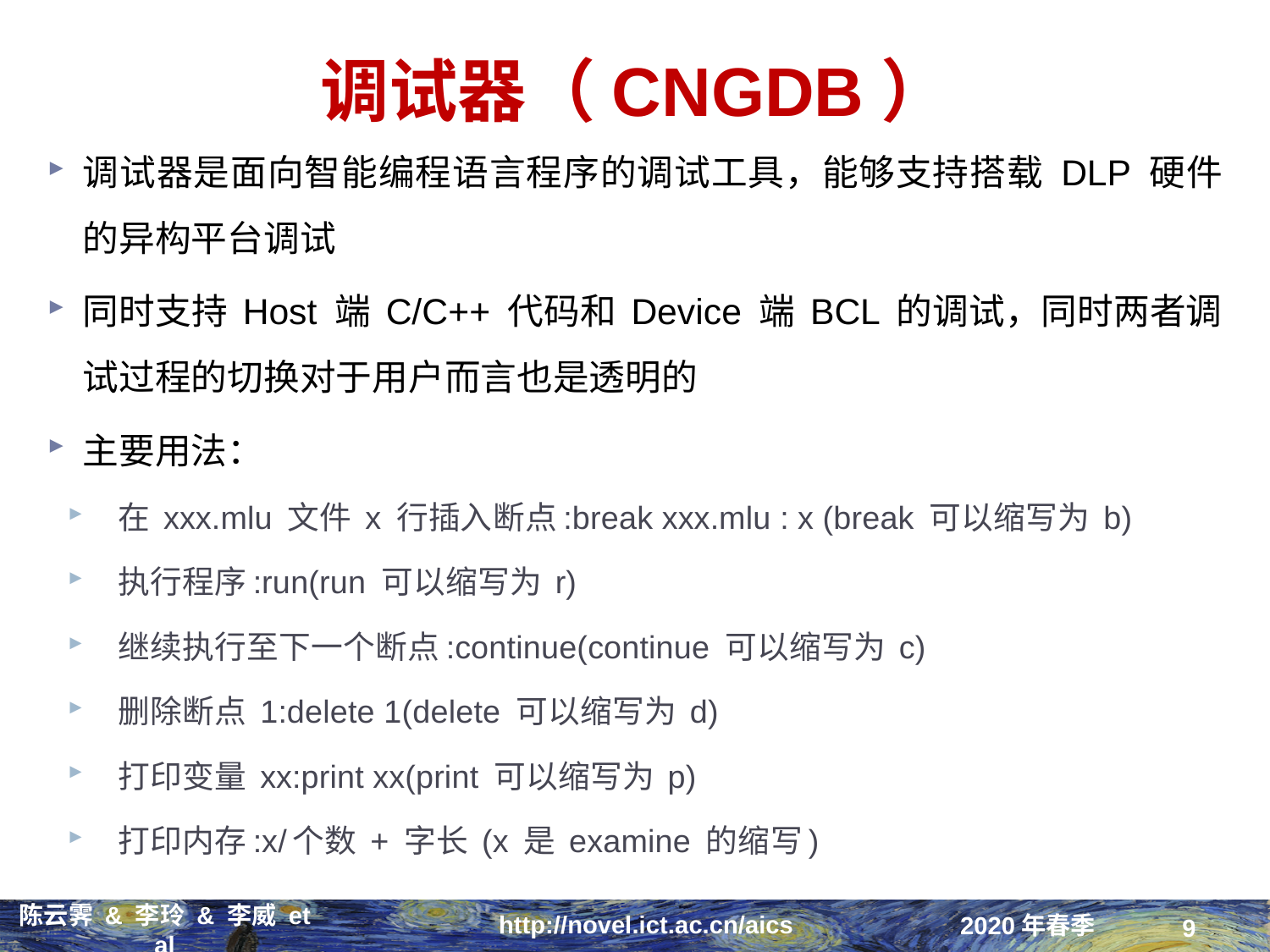

# 调试器（CNGDB）
调试器是面向智能编程语言程序的调试工具，能够支持搭载 DLP 硬件的异构平台调试
同时支持 Host 端 C/C++ 代码和 Device 端 BCL 的调试，同时两者调试过程的切换对于用户而言也是透明的
主要用法：
在 xxx.mlu 文件 x 行插入断点:break xxx.mlu : x (break 可以缩写为 b)
执行程序:run(run 可以缩写为 r)
继续执行至下一个断点:continue(continue 可以缩写为 c)
删除断点 1:delete 1(delete 可以缩写为 d)
打印变量 xx:print xx(print 可以缩写为 p)
打印内存:x/个数 + 字长 (x 是 examine 的缩写)
9